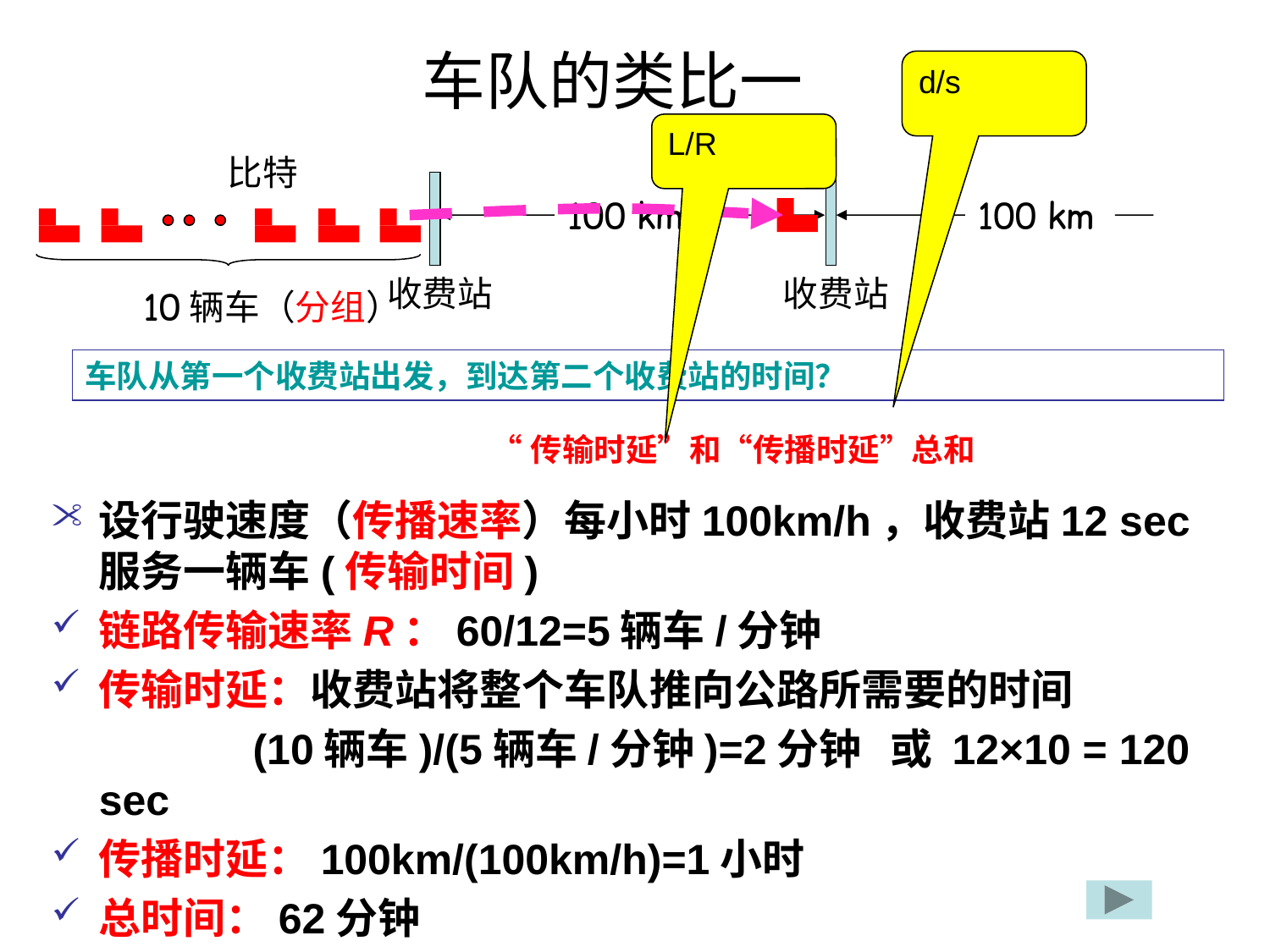

# 车队的类比一
d/s

L/R
比特

收费站

收费站
100 km
100 km

10辆车（分组）
车队从第一个收费站出发，到达第二个收费站的时间？
“传输时延”和“传播时延”总和
设行驶速度（传播速率）每小时100km/h，收费站12 sec服务一辆车(传输时间)
链路传输速率R：60/12=5辆车/分钟
传输时延：收费站将整个车队推向公路所需要的时间
                 (10辆车)/(5辆车/分钟)=2分钟   或 12×10 = 120 sec
传播时延：100km/(100km/h)=1小时
总时间：62分钟
65